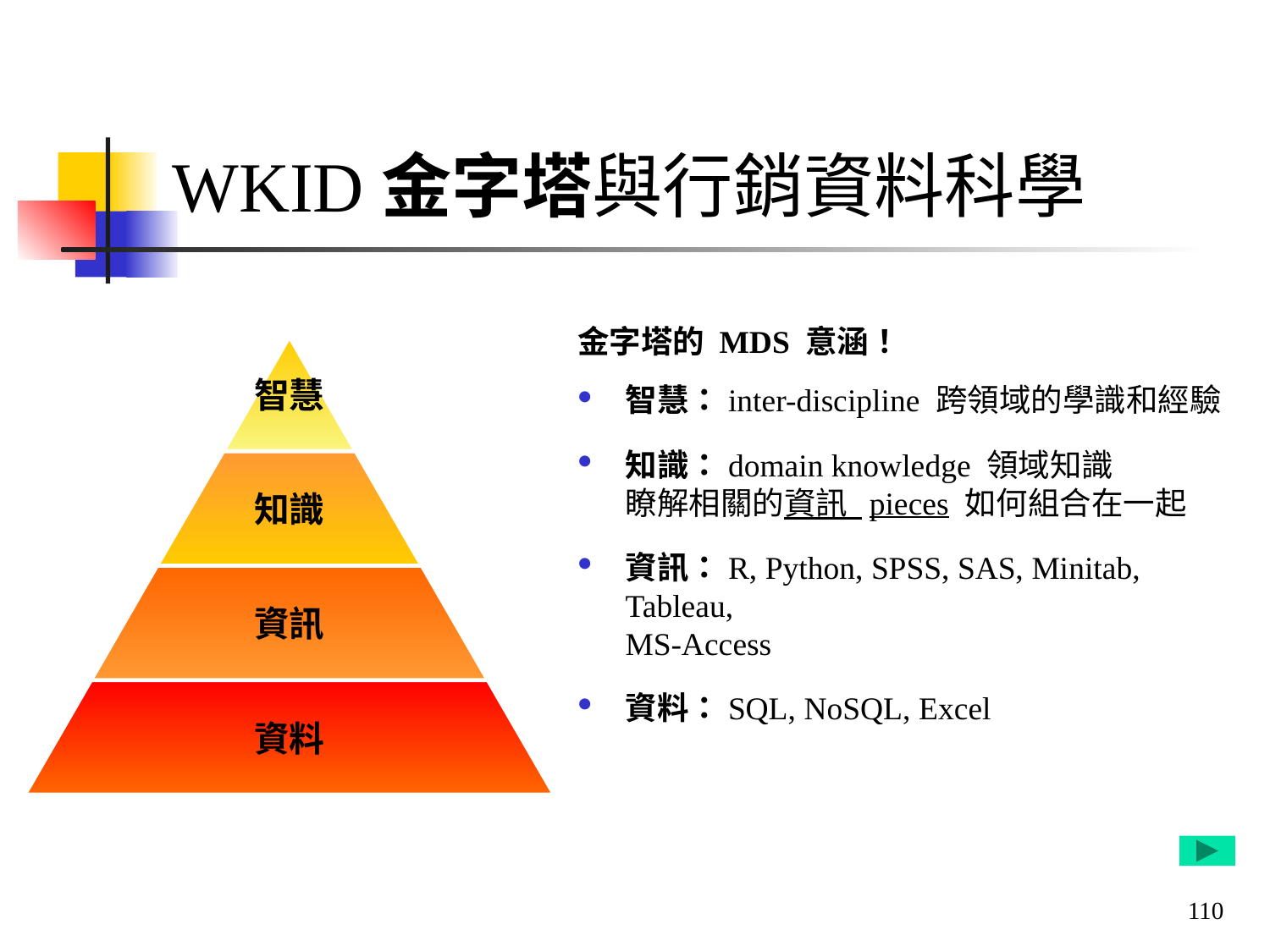

WKID金字塔與行銷資料科學
智慧
知識
資訊
資料
金字塔的 MDS 意涵！
智慧：inter-discipline 跨領域的學識和經驗
知識：domain knowledge 領域知識
瞭解相關的資訊  pieces 如何組合在一起
資訊：R, Python, SPSS, SAS, Minitab, Tableau,
MS-Access
資料：SQL, NoSQL, Excel